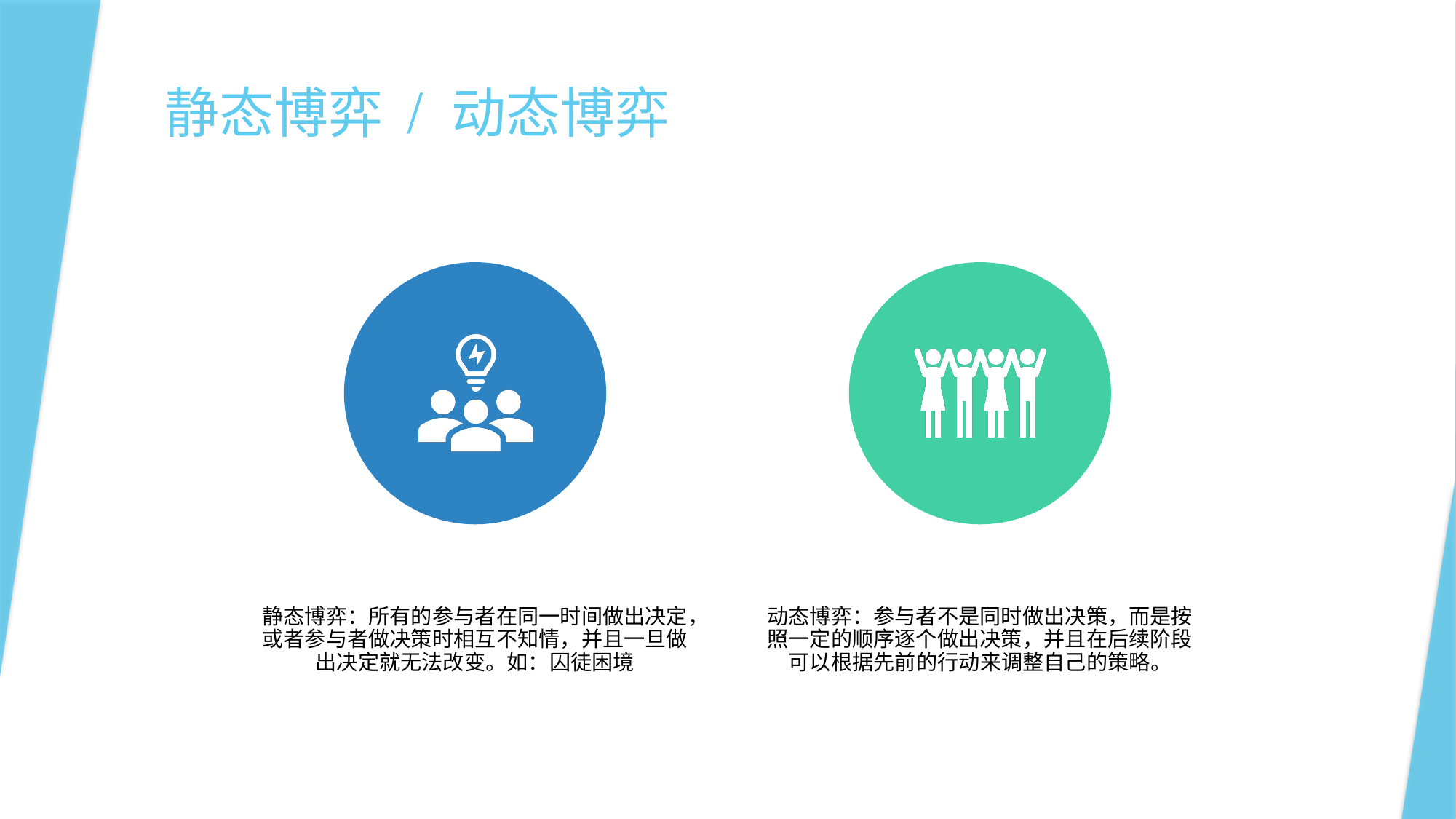

# 静态博弈 / 动态博弈
静态博弈：所有的参与者在同一时间做出决定，或者参与者做决策时相互不知情，并且一旦做出决定就无法改变。如：囚徒困境
动态博弈：参与者不是同时做出决策，而是按照一定的顺序逐个做出决策，并且在后续阶段可以根据先前的行动来调整自己的策略。